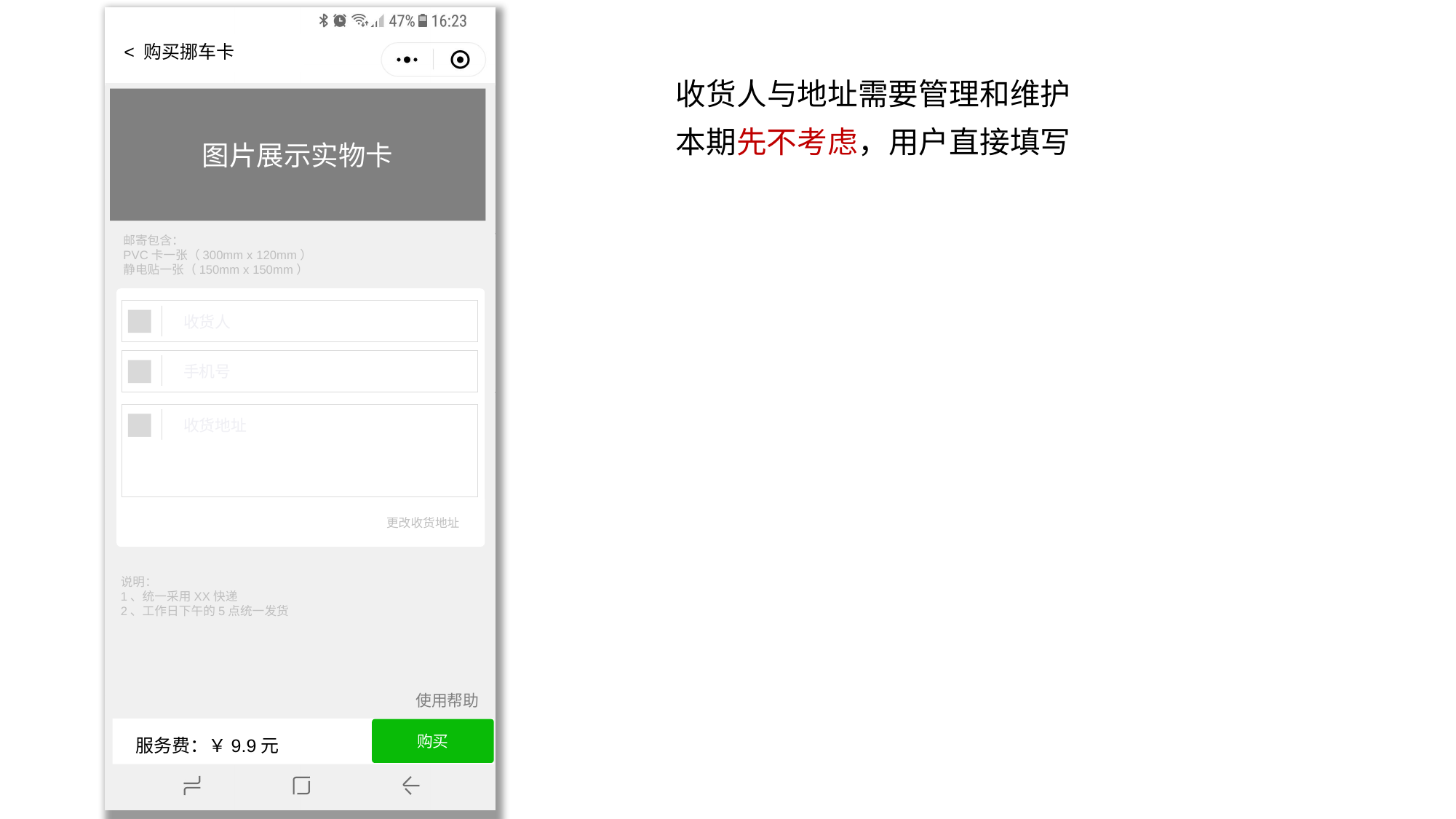

# < 购买挪车卡
收货人与地址需要管理和维护
本期先不考虑，用户直接填写
图片展示实物卡
邮寄包含：
PVC卡一张（300mm x 120mm）
静电贴一张（150mm x 150mm）

收货人

手机号

收货地址

更改收货地址
说明：
1、统一采用XX快递
2、工作日下午的5点统一发货
使用帮助

购买
服务费：￥9.9元